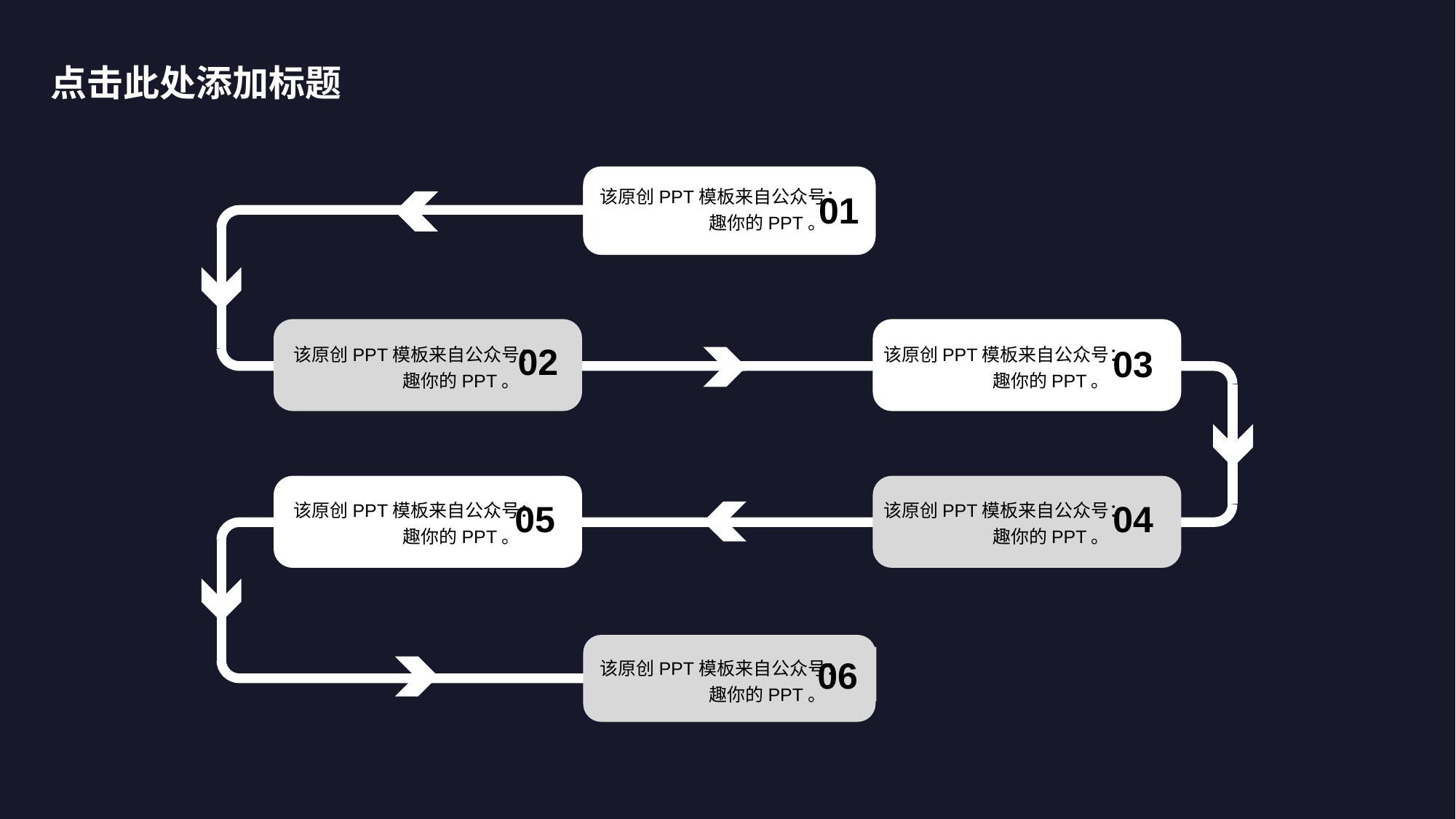

点击此处添加标题

01

01
单击此处可编辑内容，根据您的需要自由拉伸文本框大小cc
该原创PPT模板来自公众号：趣你的PPT。

02

03
该原创PPT模板来自公众号：趣你的PPT。
该原创PPT模板来自公众号：趣你的PPT。

05

04
该原创PPT模板来自公众号：趣你的PPT。
该原创PPT模板来自公众号：趣你的PPT。

06
该原创PPT模板来自公众号：趣你的PPT。